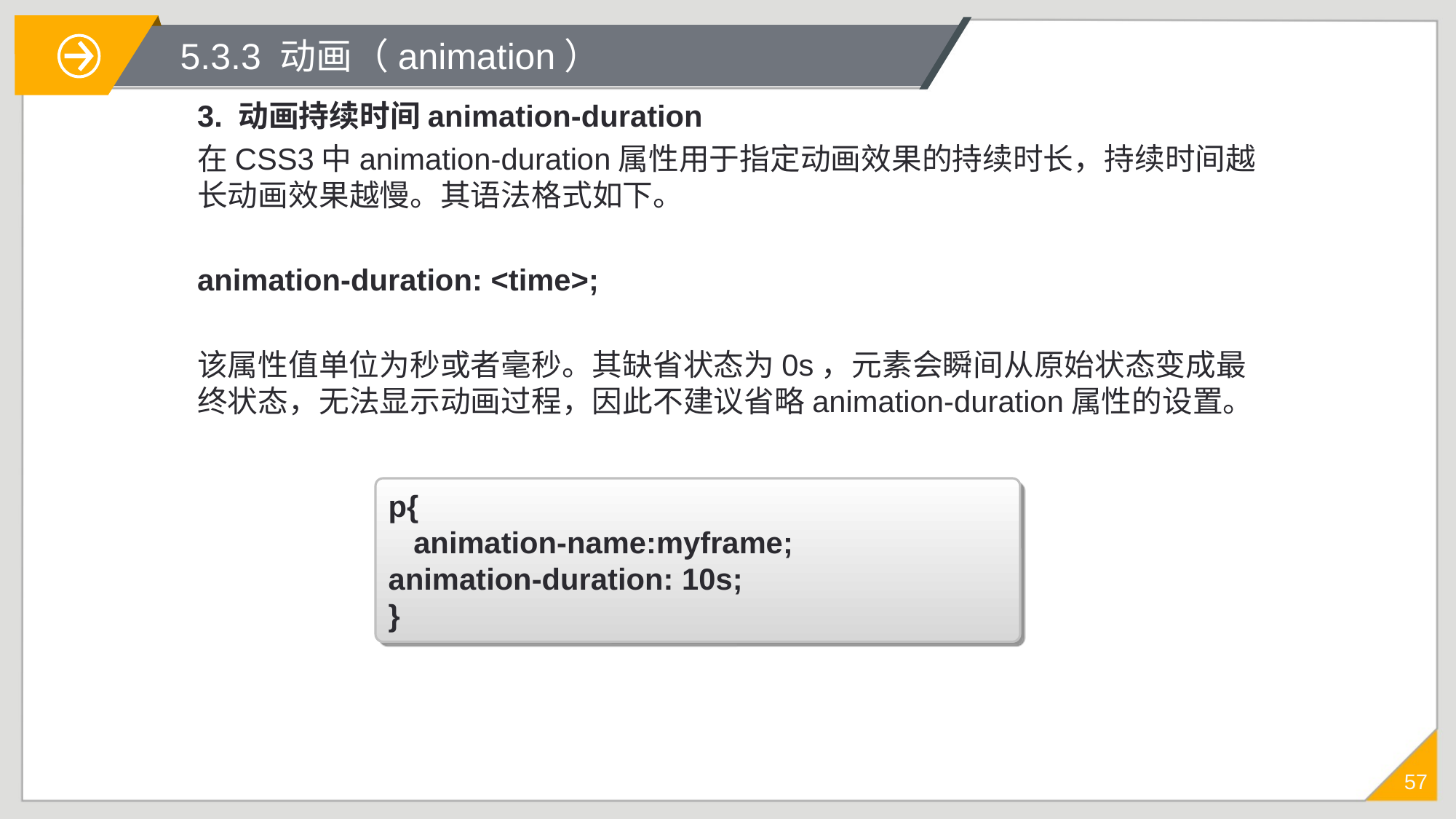

# 5.3.3 动画（animation）
3. 动画持续时间animation-duration
在CSS3中animation-duration属性用于指定动画效果的持续时长，持续时间越长动画效果越慢。其语法格式如下。

animation-duration: <time>;

该属性值单位为秒或者毫秒。其缺省状态为0s，元素会瞬间从原始状态变成最终状态，无法显示动画过程，因此不建议省略animation-duration属性的设置。

p{
   animation-name:myframe;
animation-duration: 10s;
}